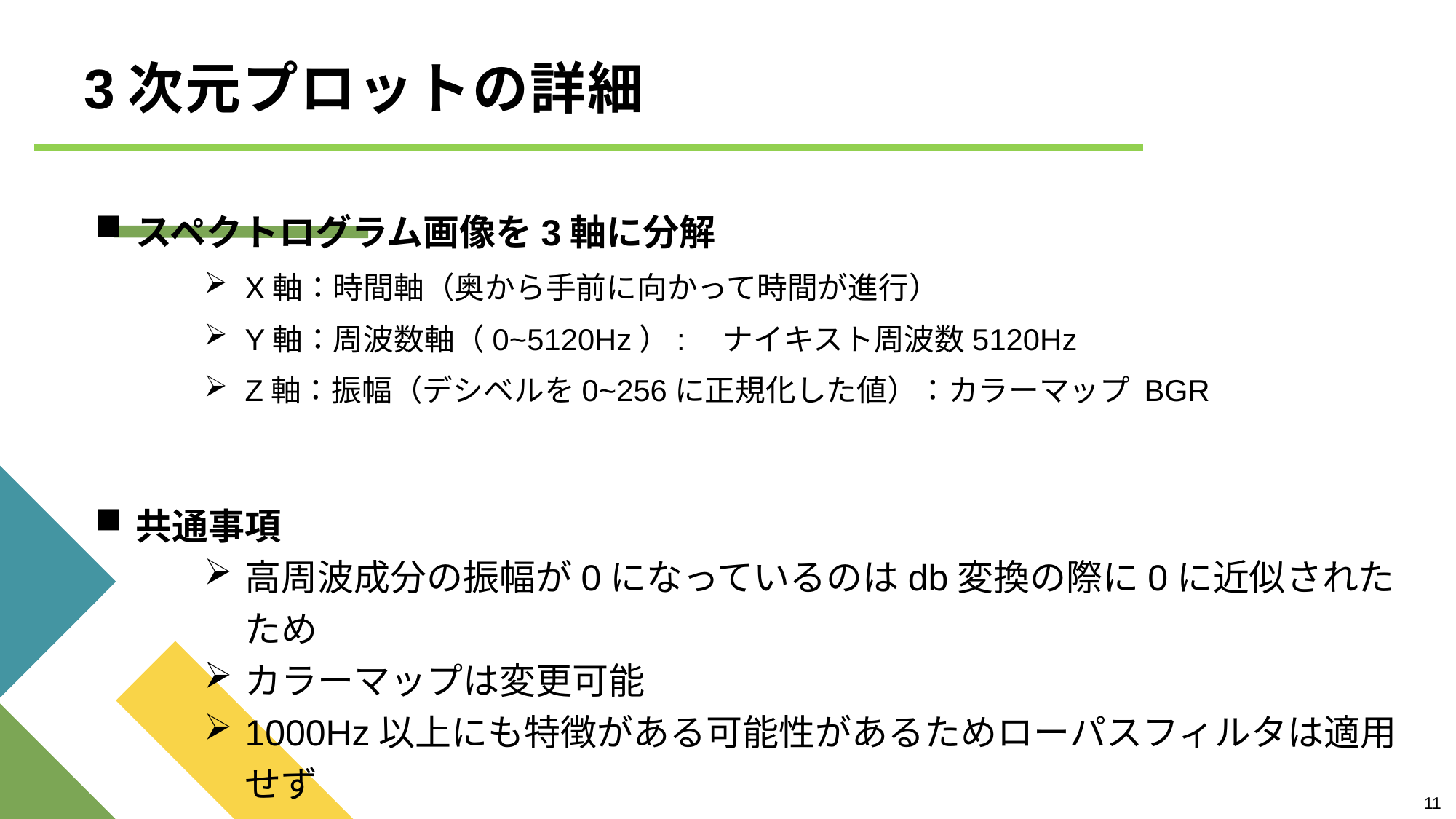

# 3次元プロットの詳細
スペクトログラム画像を3軸に分解
X軸：時間軸（奥から手前に向かって時間が進行）
Y軸：周波数軸（0~5120Hz）:　ナイキスト周波数5120Hz
Z軸：振幅（デシベルを0~256に正規化した値）：カラーマップ BGR

共通事項
高周波成分の振幅が0になっているのはdb変換の際に0に近似されたため
カラーマップは変更可能
1000Hz以上にも特徴がある可能性があるためローパスフィルタは適用せず

11